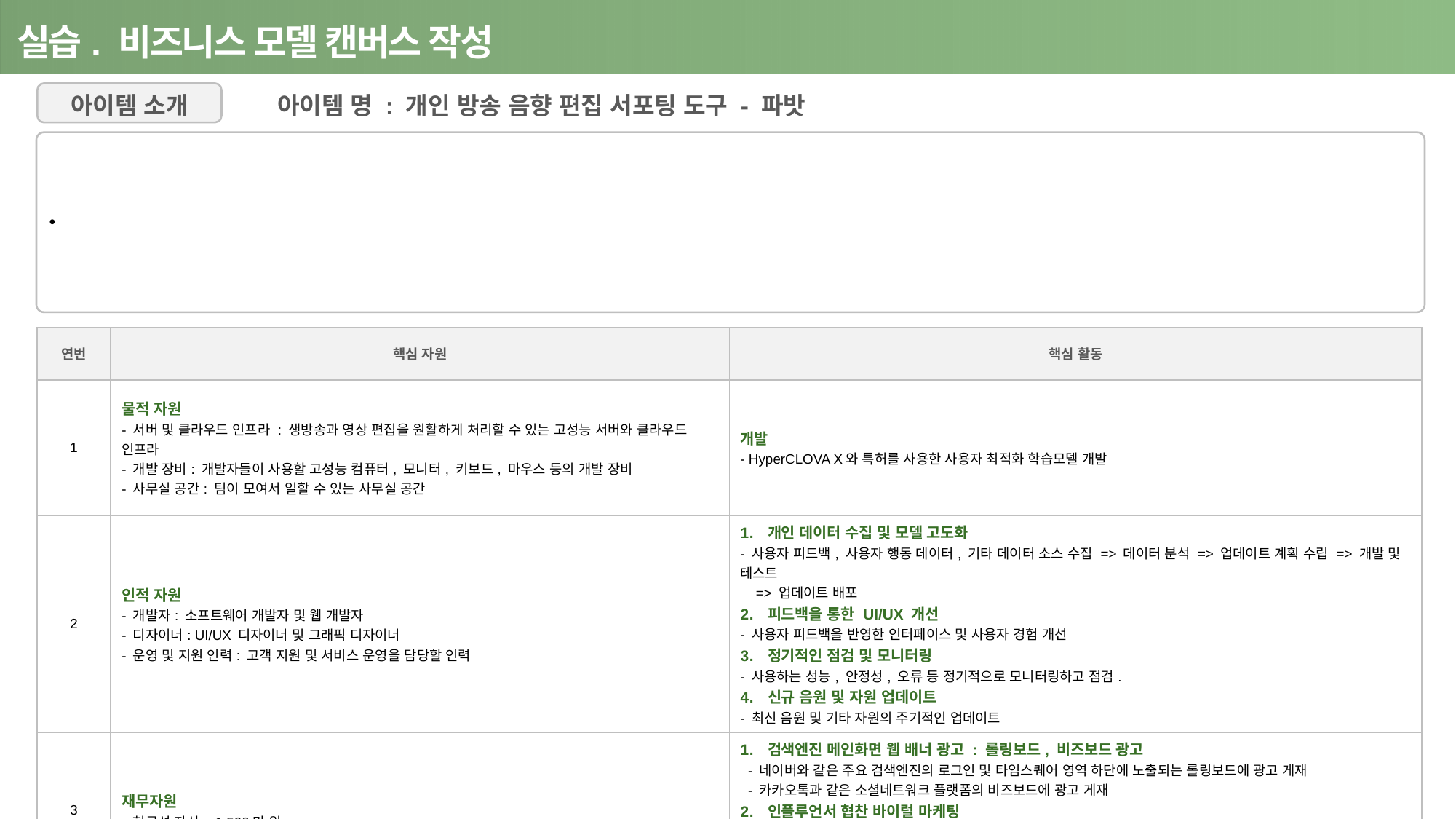

실습. 비즈니스 모델 캔버스 작성
아이템 소개
아이템 명 : 개인 방송 음향 편집 서포팅 도구 - 파밧

| 연번 | 핵심 자원 | 핵심 활동 |
| --- | --- | --- |
| 1 | 물적 자원 - 서버 및 클라우드 인프라 : 생방송과 영상 편집을 원활하게 처리할 수 있는 고성능 서버와 클라우드 인프라 - 개발 장비: 개발자들이 사용할 고성능 컴퓨터, 모니터, 키보드, 마우스 등의 개발 장비 - 사무실 공간: 팀이 모여서 일할 수 있는 사무실 공간 | 개발 - HyperCLOVA X와 특허를 사용한 사용자 최적화 학습모델 개발 |
| 2 | 인적 자원 - 개발자: 소프트웨어 개발자 및 웹 개발자 - 디자이너: UI/UX 디자이너 및 그래픽 디자이너 - 운영 및 지원 인력: 고객 지원 및 서비스 운영을 담당할 인력 | 개인 데이터 수집 및 모델 고도화 - 사용자 피드백, 사용자 행동 데이터, 기타 데이터 소스 수집 => 데이터 분석 => 업데이트 계획 수립 => 개발 및 테스트 => 업데이트 배포 피드백을 통한 UI/UX 개선 - 사용자 피드백을 반영한 인터페이스 및 사용자 경험 개선 정기적인 점검 및 모니터링 - 사용하는 성능, 안정성, 오류 등 정기적으로 모니터링하고 점검. 신규 음원 및 자원 업데이트 - 최신 음원 및 기타 자원의 주기적인 업데이트 |
| 3 | 재무자원 - 현금성 자산 : 1,500만 원 | 검색엔진 메인화면 웹 배너 광고 : 롤링보드, 비즈보드 광고 - 네이버와 같은 주요 검색엔진의 로그인 및 타임스퀘어 영역 하단에 노출되는 롤링보드에 광고 게재 - 카카오톡과 같은 소셜네트워크 플랫폼의 비즈보드에 광고 게재 인플루언서 협찬 바이럴 마케팅 - 치지직에서 활동하는 인터넷 방송인을 대상으로 방송 세팅 전문 인플루언서 협찬 MCN의 치지직 방송인 양성 프로그램 - Multi-Channel Network (MCN)에서 치지직 방송인 양성 프로그램의 필요 어플로 사용하게 함 |